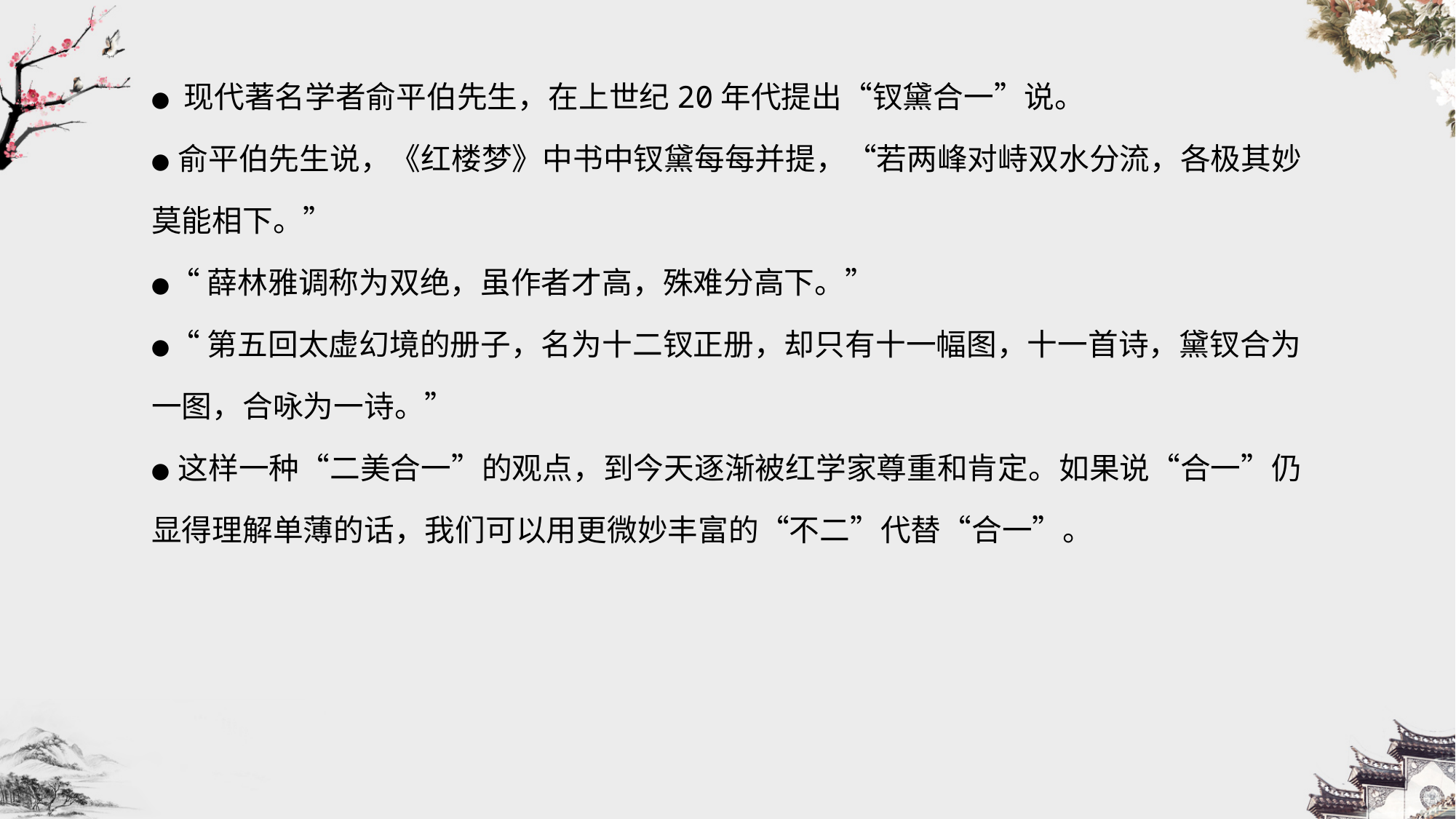

● 现代著名学者俞平伯先生，在上世纪20年代提出“钗黛合一”说。
● 俞平伯先生说，《红楼梦》中书中钗黛每每并提，“若两峰对峙双水分流，各极其妙莫能相下。”
●“薛林雅调称为双绝，虽作者才高，殊难分高下。”
●“第五回太虚幻境的册子，名为十二钗正册，却只有十一幅图，十一首诗，黛钗合为一图，合咏为一诗。”
● 这样一种“二美合一”的观点，到今天逐渐被红学家尊重和肯定。如果说“合一”仍显得理解单薄的话，我们可以用更微妙丰富的“不二”代替“合一”。